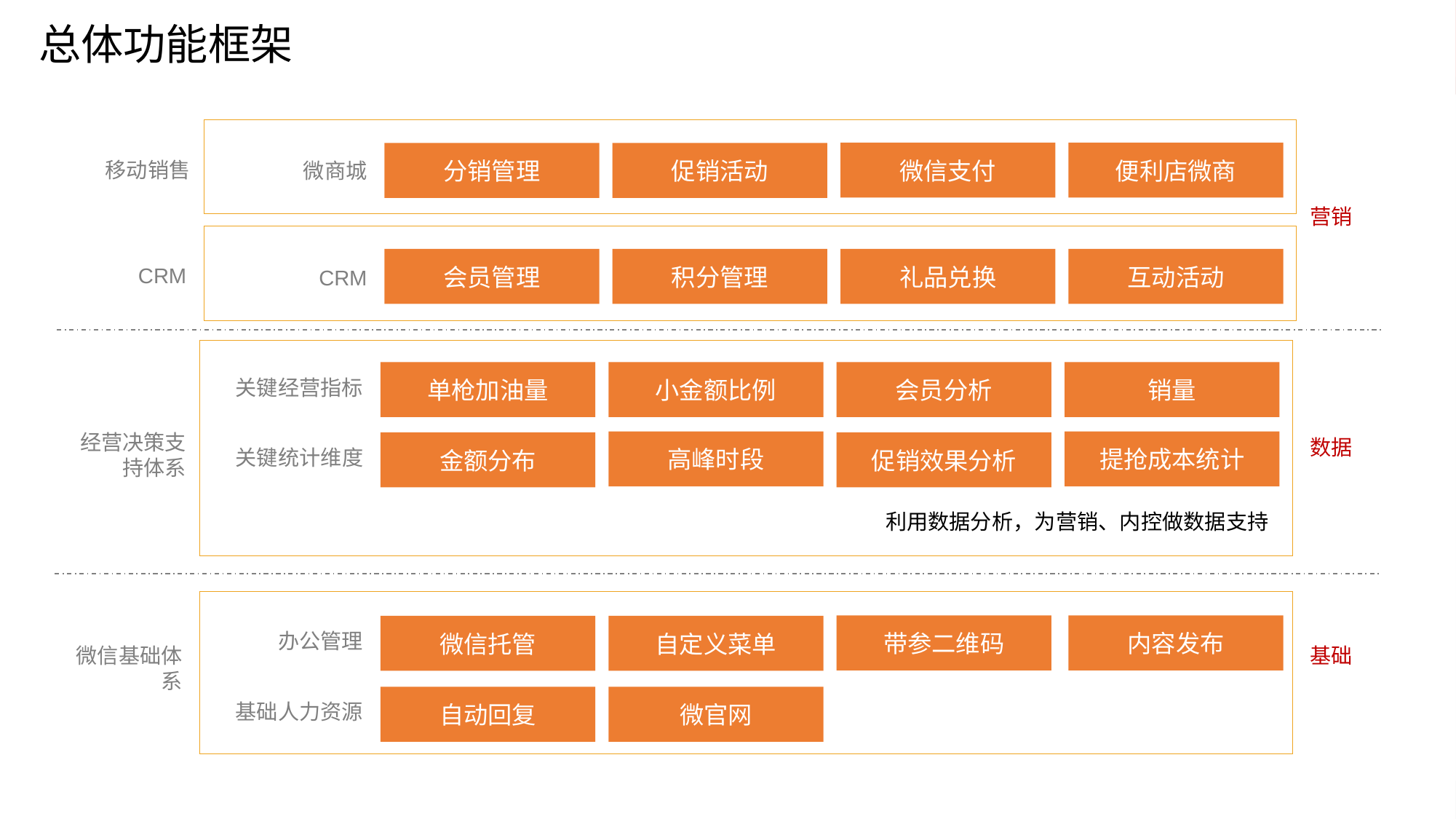

总体功能框架

便利店微商
微信支付
分销管理
促销活动
移动销售
微商城
营销

礼品兑换
互动活动
积分管理
会员管理
CRM
CRM

单枪加油量
小金额比例
会员分析
销量
关键经营指标
经营决策支持体系
数据
高峰时段
提抢成本统计
促销效果分析
金额分布
关键统计维度
利用数据分析，为营销、内控做数据支持

内容发布
带参二维码
微信托管
自定义菜单
办公管理
微信基础体系
基础
自动回复
微官网
基础人力资源